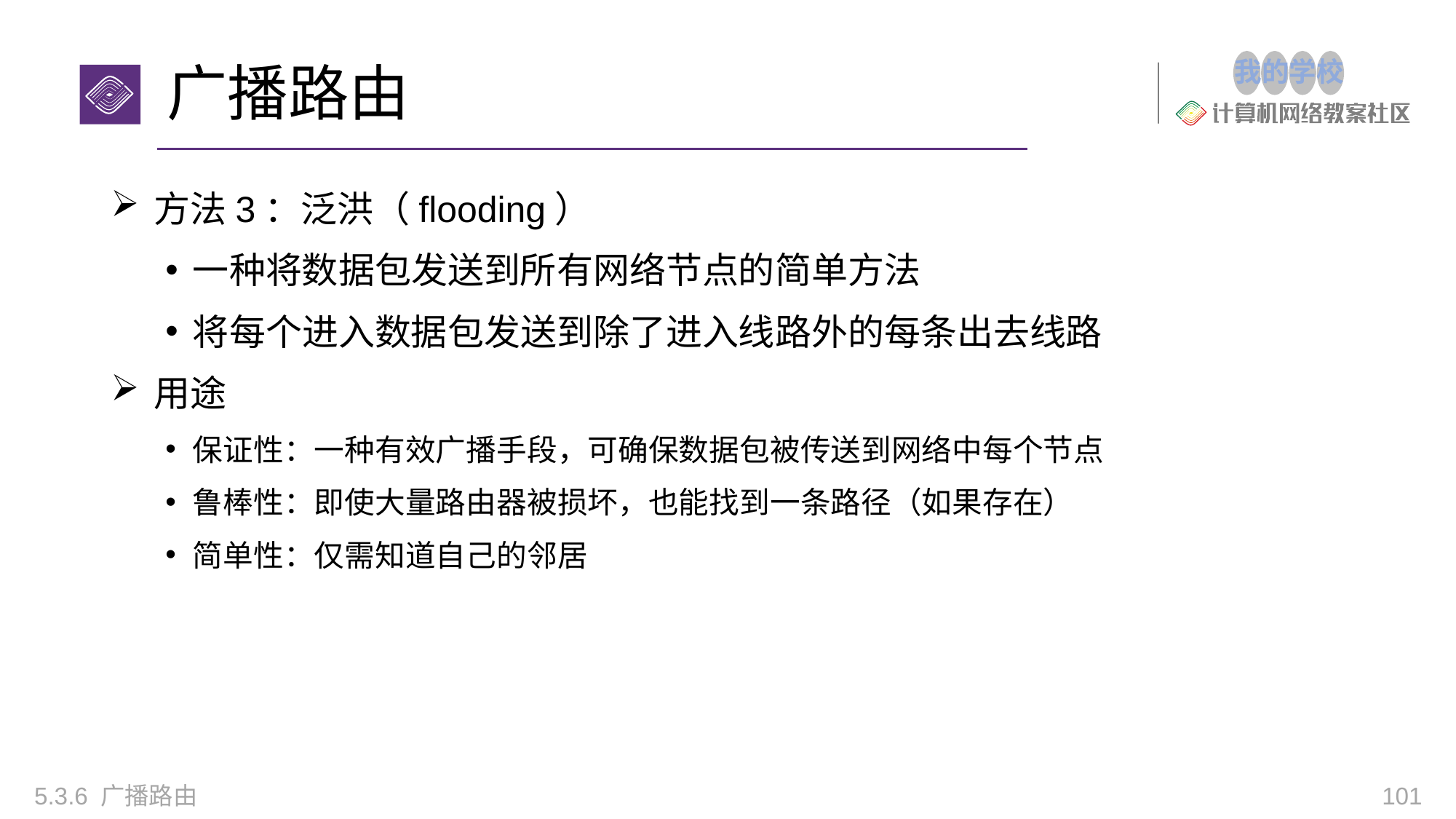

# 广播路由
方法3：泛洪（flooding）
一种将数据包发送到所有网络节点的简单方法
将每个进入数据包发送到除了进入线路外的每条出去线路
用途
保证性：一种有效广播手段，可确保数据包被传送到网络中每个节点
鲁棒性：即使大量路由器被损坏，也能找到一条路径（如果存在）
简单性：仅需知道自己的邻居

5.3.6 广播路由
101